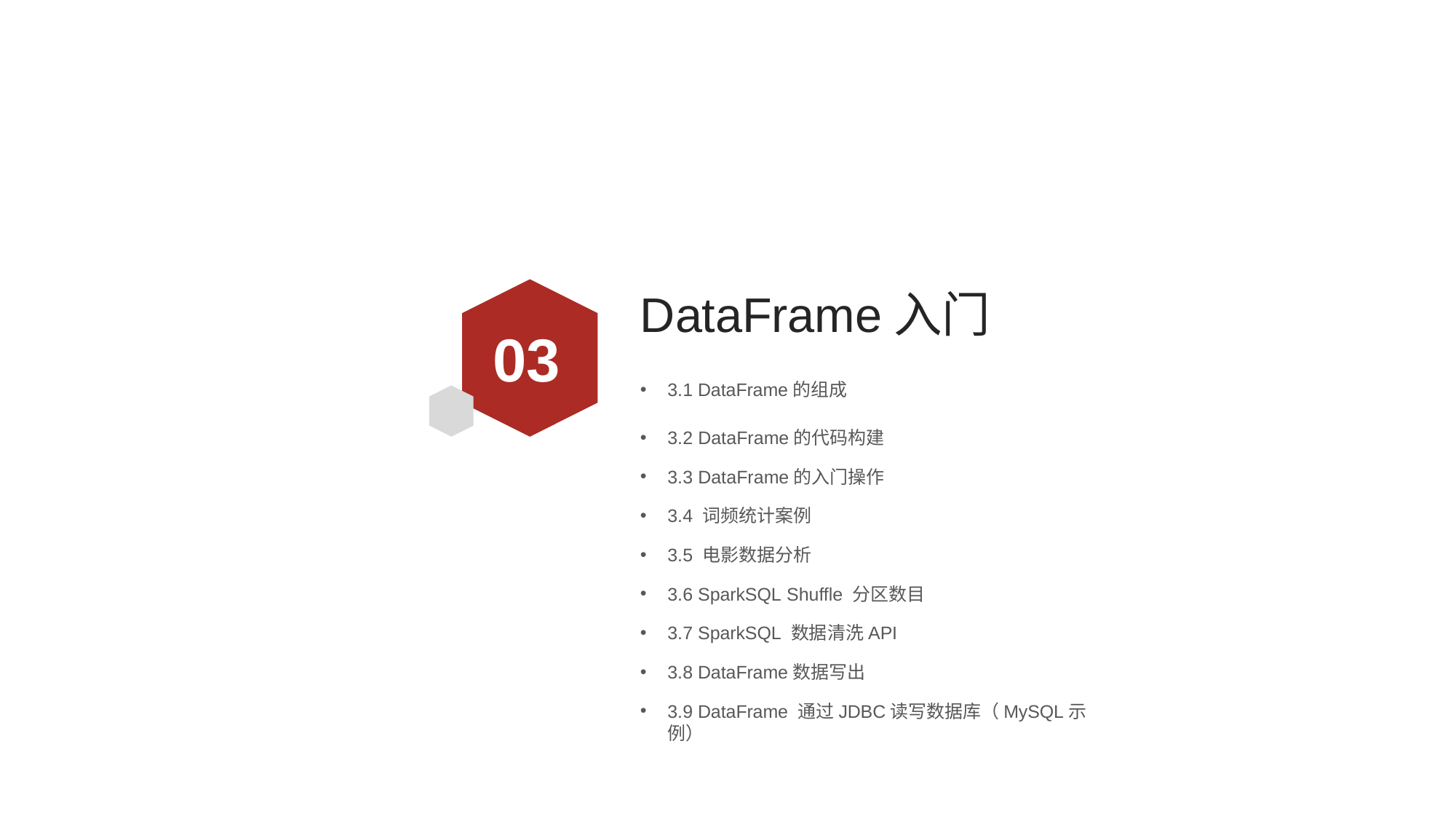

# DataFrame入门
03
3.1 DataFrame的组成
3.2 DataFrame的代码构建

3.3 DataFrame的入门操作

3.4 词频统计案例

3.5 电影数据分析

3.6 SparkSQL Shuffle 分区数目

3.7 SparkSQL 数据清洗API

3.8 DataFrame数据写出

3.9 DataFrame 通过JDBC读写数据库（MySQL示例）